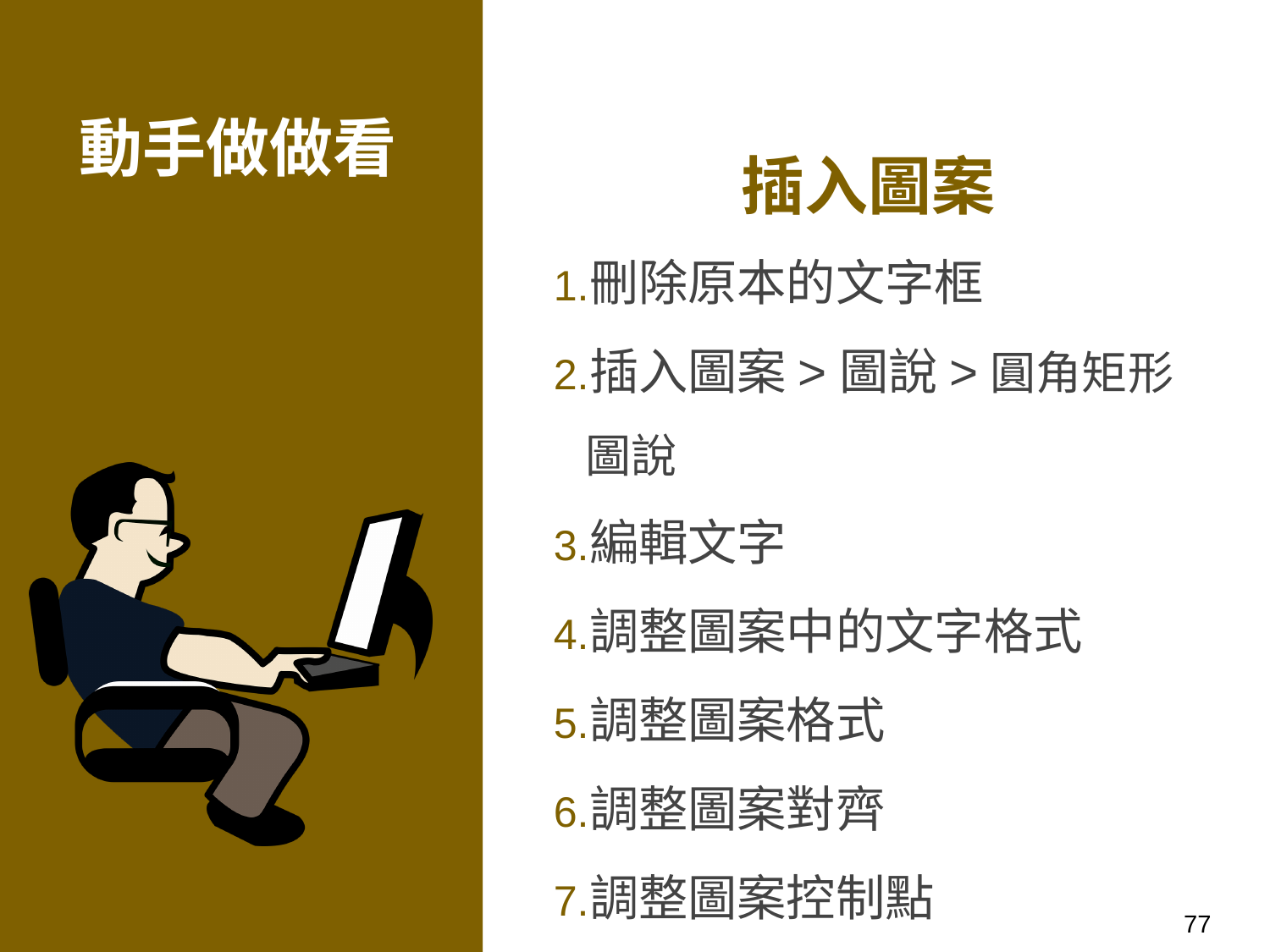

# 動手做做看
插入圖案
刪除原本的文字框
插入圖案>圖說>圓角矩形圖說
編輯文字
調整圖案中的文字格式
調整圖案格式
調整圖案對齊
調整圖案控制點

77